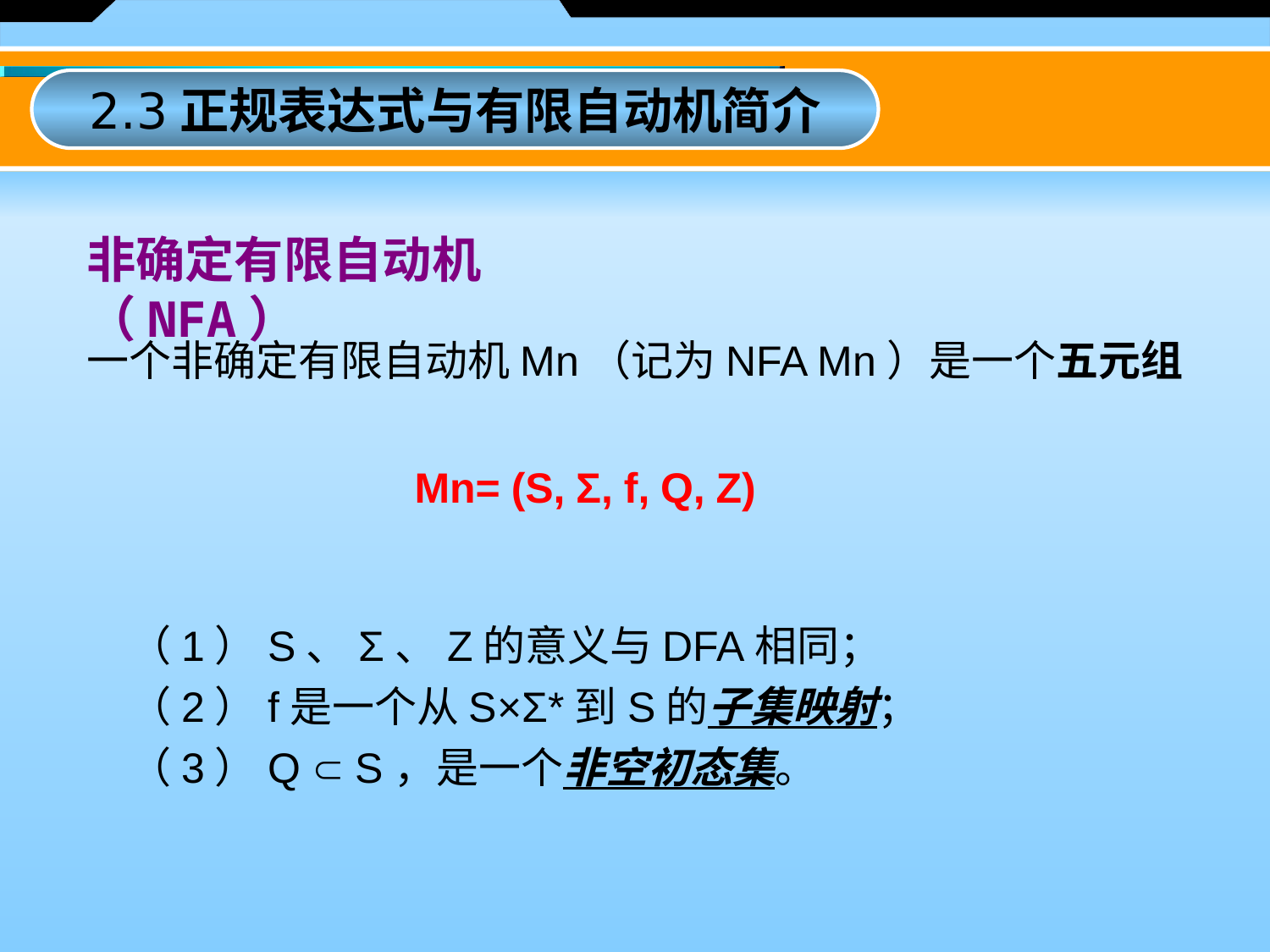

2.3正规表达式与有限自动机简介
非确定有限自动机（NFA）

一个非确定有限自动机Mn（记为NFA Mn）是一个五元组
Mn= (S, Σ, f, Q, Z)
（1）S、Σ、Z的意义与DFA相同；
（2）f是一个从S×Σ*到S的子集映射；
（3）Q ⊂ S，是一个非空初态集。